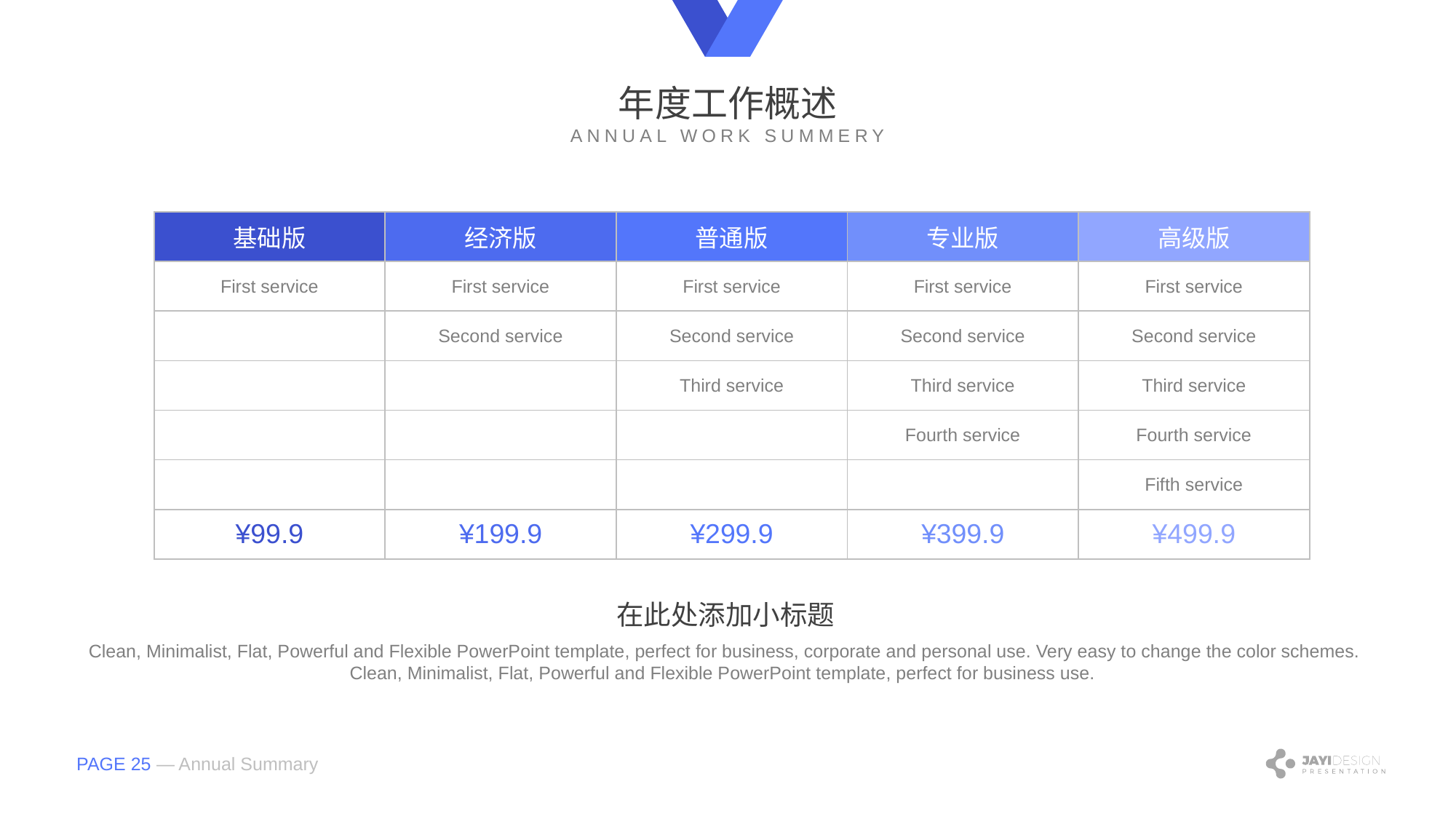

年度工作概述
ANNUAL WORK SUMMERY
| 基础版 | 经济版 | 普通版 | 专业版 | 高级版 |
| --- | --- | --- | --- | --- |
| First service | First service | First service | First service | First service |
|  | Second service | Second service | Second service | Second service |
|  |  | Third service | Third service | Third service |
|  |  |  | Fourth service | Fourth service |
|  |  |  |  | Fifth service |
| ¥99.9 | ¥199.9 | ¥299.9 | ¥399.9 | ¥499.9 |
e7d195523061f1c0cef09ac28eaae964ec9988a5cce77c8b8C1E4685C6E6B40CD7615480512384A61EE159C6FE0045D14B61E85D0A95589D558B81FFC809322ACC20DC2254D928200A3EA0841B8B1814961BE795024DFDEF45878460D5EEC04B3DB4C246007153409DEDE37CA726A66AF19B77CE744E11CADCFB09B3408DEC1F688348922E38CCEE
在此处添加小标题
Clean, Minimalist, Flat, Powerful and Flexible PowerPoint template, perfect for business, corporate and personal use. Very easy to change the color schemes. Clean, Minimalist, Flat, Powerful and Flexible PowerPoint template, perfect for business use.